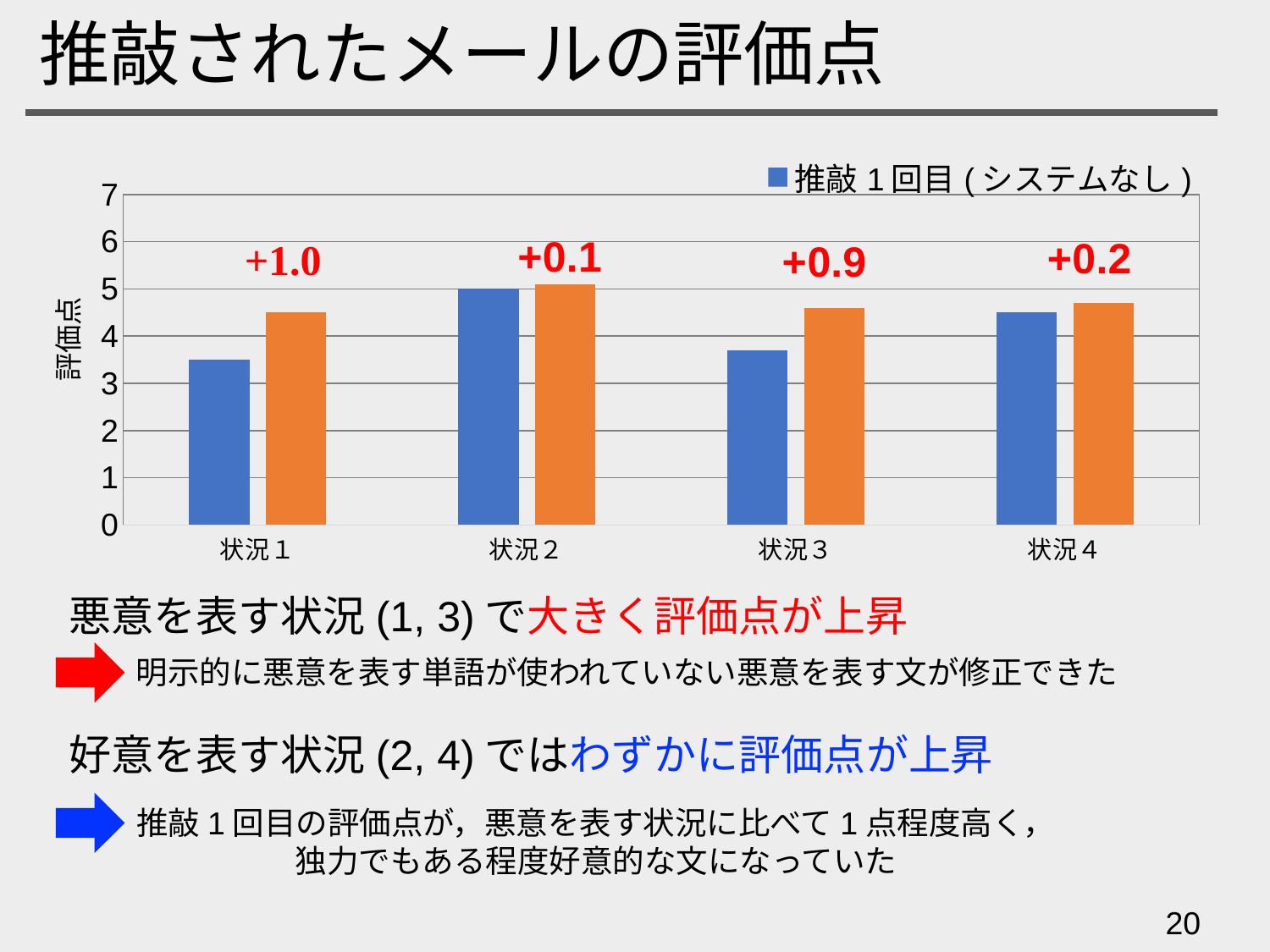

# 推敲されたメールの評価点

### Chart

| Category | 推敲1回目(システムなし) | 推敲2回目(システムあり) |
|---|---|---|
| 状況１ | 3.5 | 4.5 |
| 状況２ | 5.0 | 5.1 |
| 状況３ | 3.7 | 4.6 |
| 状況４ | 4.5 | 4.7 |
悪意を表す状況(1, 3)で大きく評価点が上昇

明示的に悪意を表す単語が使われていない悪意を表す文が修正できた
好意を表す状況(2, 4)ではわずかに評価点が上昇

推敲1回目の評価点が，悪意を表す状況に比べて1点程度高く，　　　　　　　　　独力でもある程度好意的な文になっていた
20